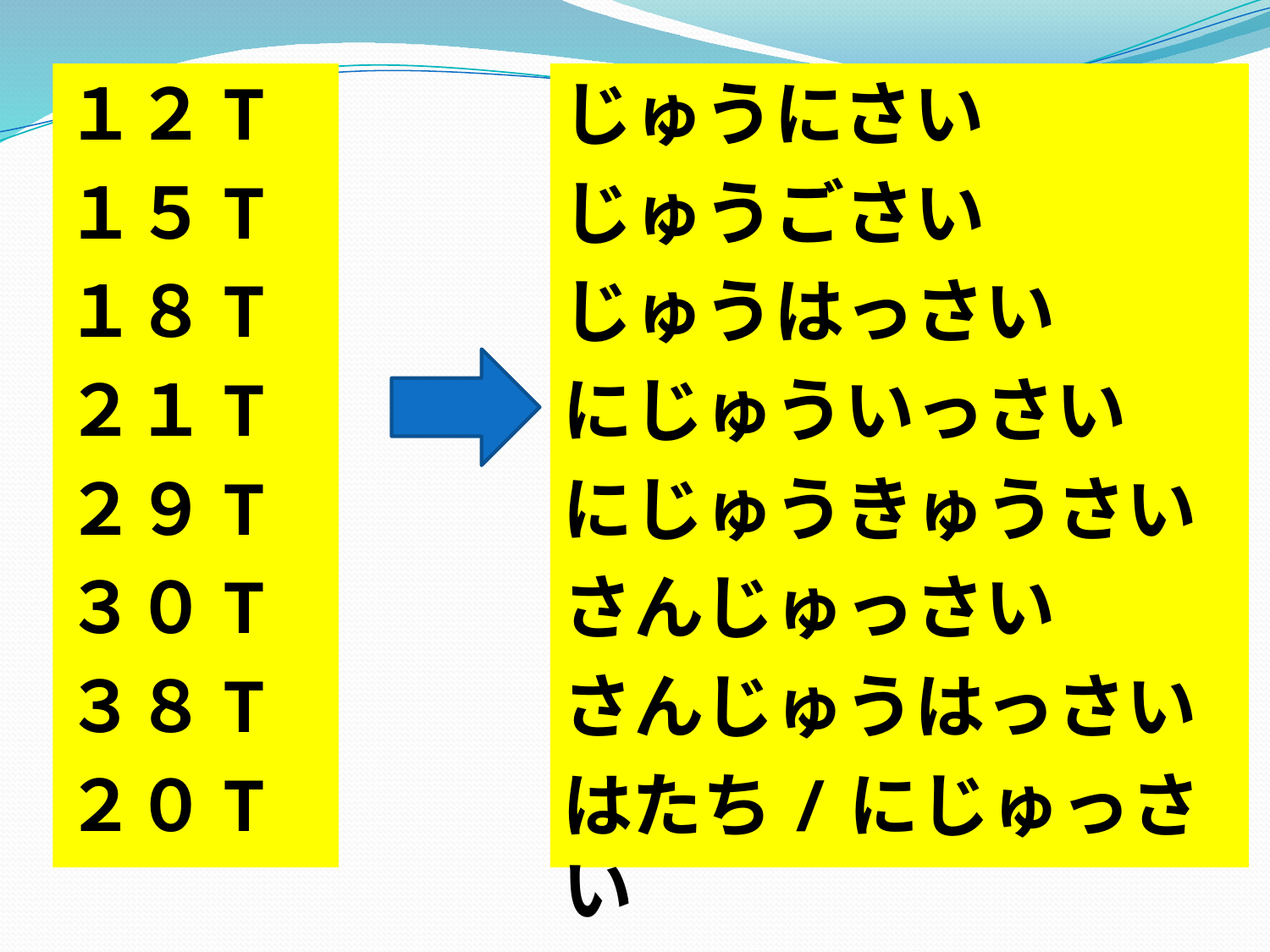

１２T
１５T
１８T
２１T
２９T
３０T
３８T
２０T
じゅうにさい
じゅうごさい
じゅうはっさい
にじゅういっさい
にじゅうきゅうさい
さんじゅっさい
さんじゅうはっさい
はたち/にじゅっさい